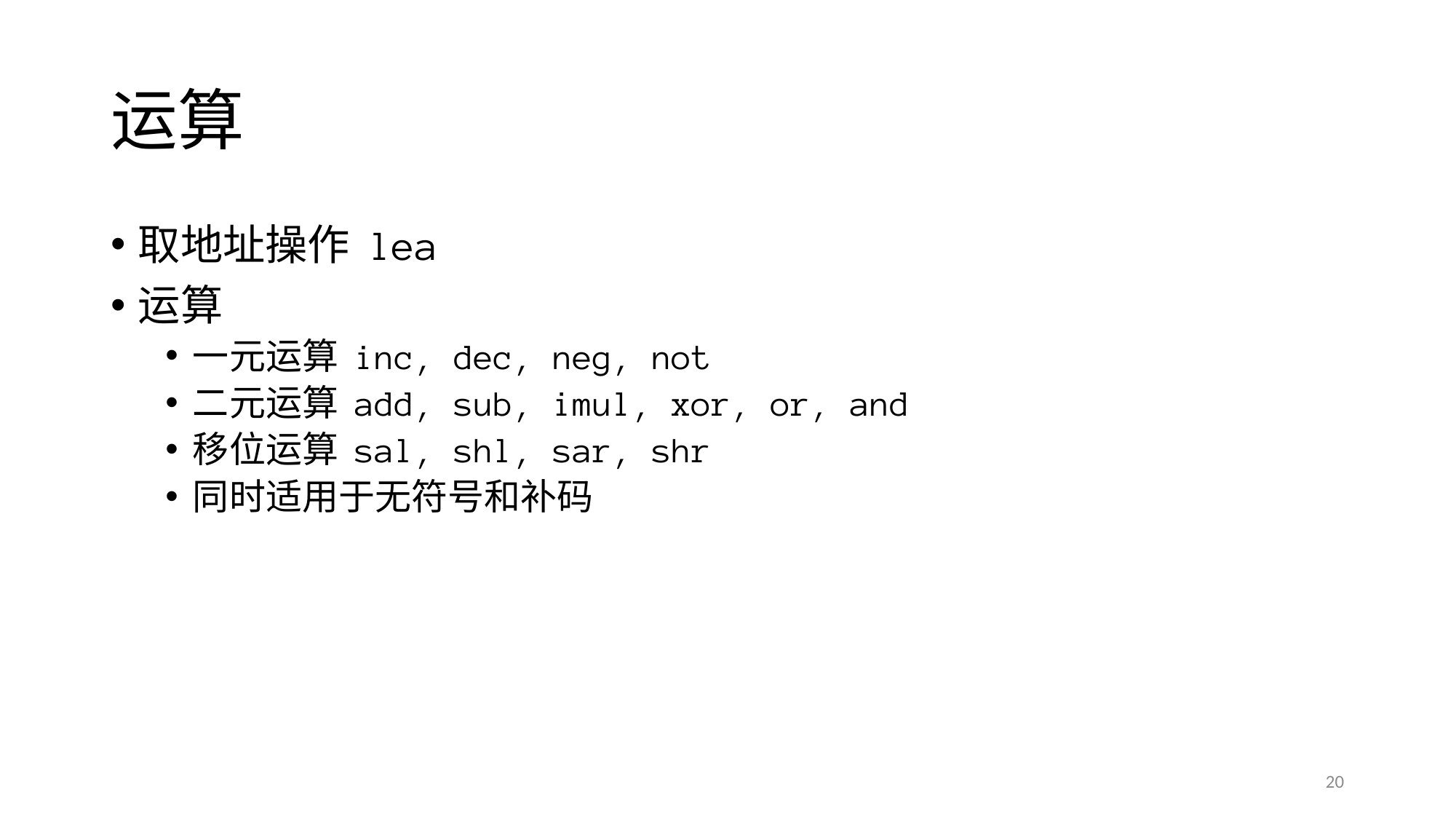

# 运算
取地址操作 lea
运算
一元运算 inc, dec, neg, not
二元运算 add, sub, imul, xor, or, and
移位运算 sal, shl, sar, shr
同时适用于无符号和补码
20